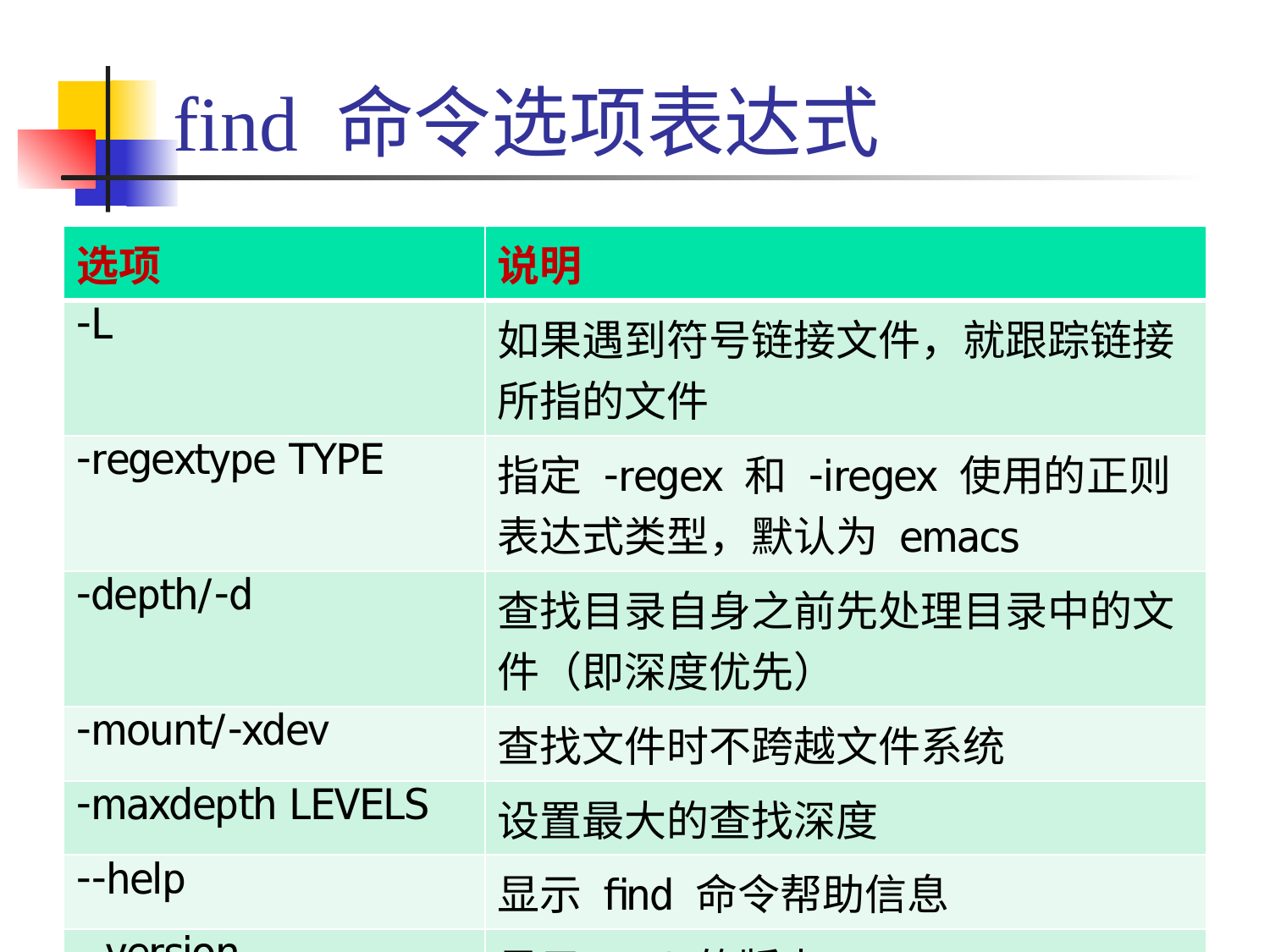

# find 命令选项表达式
| 选项 | 说明 |
| --- | --- |
| -L | 如果遇到符号链接文件，就跟踪链接所指的文件 |
| -regextype TYPE | 指定 -regex 和 -iregex 使用的正则表达式类型，默认为 emacs |
| -depth/-d | 查找目录自身之前先处理目录中的文件（即深度优先） |
| -mount/-xdev | 查找文件时不跨越文件系统 |
| -maxdepth LEVELS | 设置最大的查找深度 |
| --help | 显示 find 命令帮助信息 |
| --version | 显示 find 的版本 |